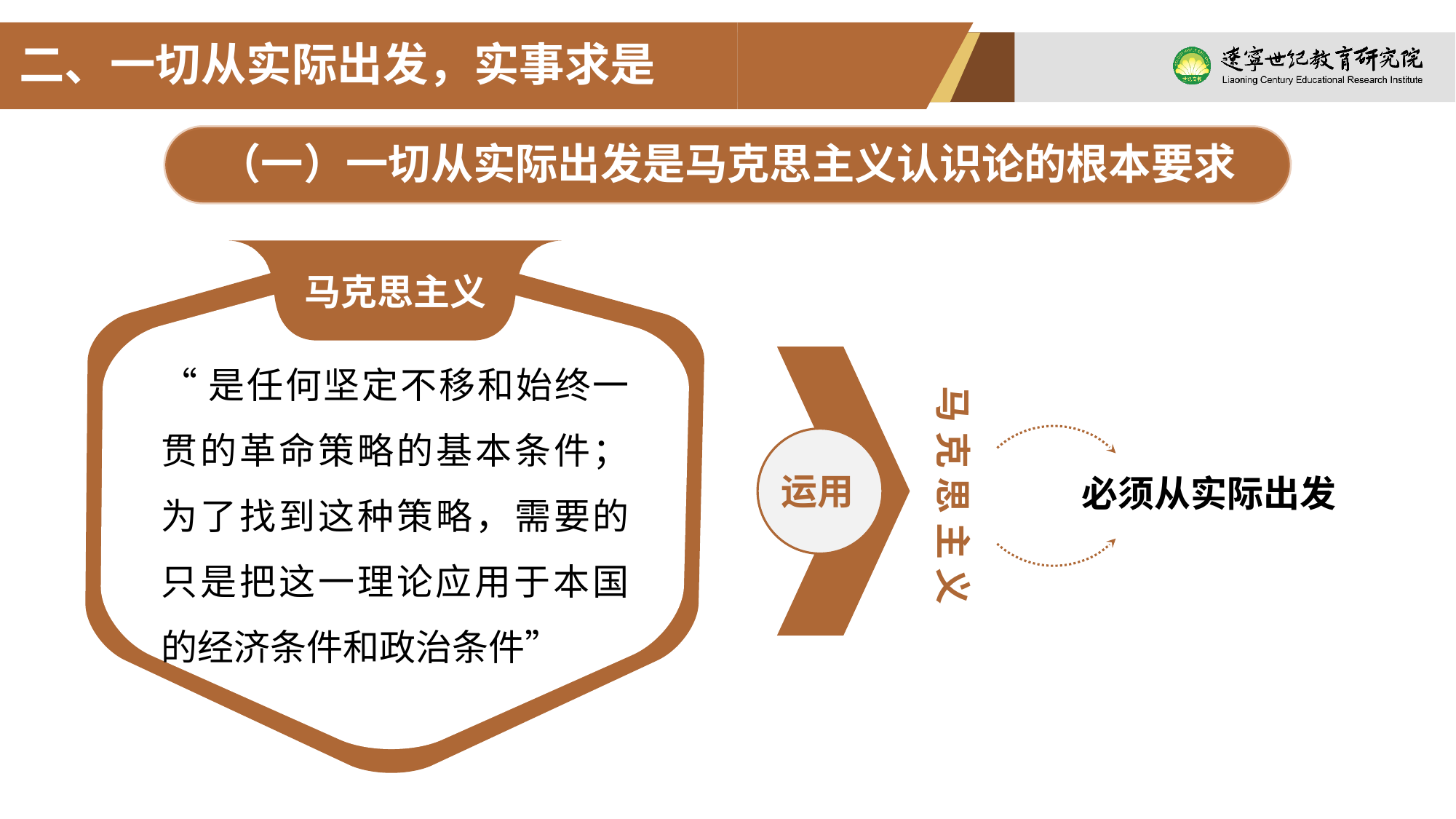

二、一切从实际出发，实事求是
（一）一切从实际出发是马克思主义认识论的根本要求
马克思主义

“是任何坚定不移和始终一贯的革命策略的基本条件；为了找到这种策略，需要的只是把这一理论应用于本国的经济条件和政治条件”

马克思主义
运用

必须从实际出发